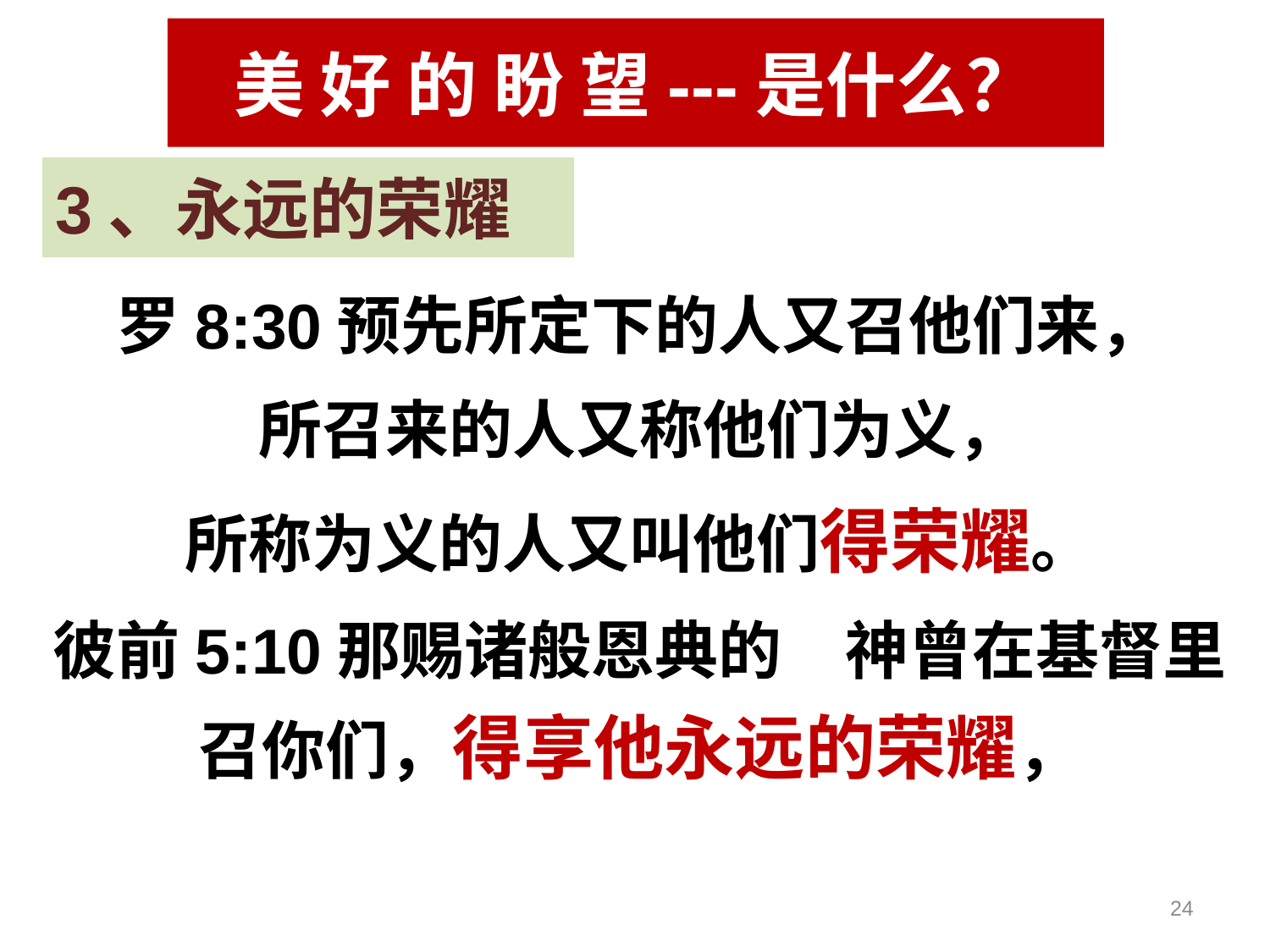

#
美 好 的 盼 望---是什么？
3、永远的荣耀

罗8:30预先所定下的人又召他们来，
所召来的人又称他们为义，
所称为义的人又叫他们得荣耀。
彼前5:10那赐诸般恩典的　神曾在基督里召你们，得享他永远的荣耀，
24